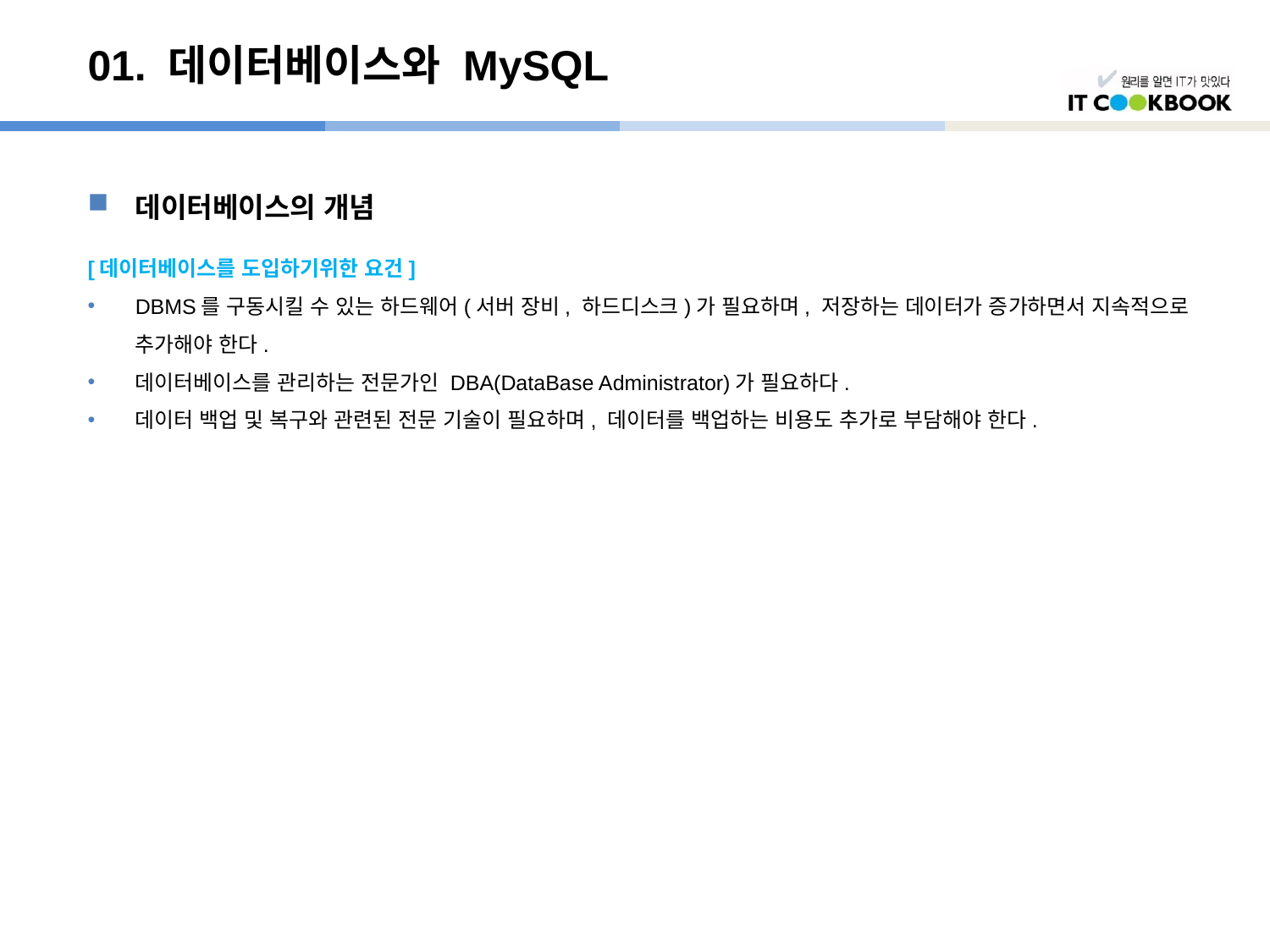

# 01. 데이터베이스와 MySQL
데이터베이스의 개념
[데이터베이스를 도입하기위한 요건]
DBMS를 구동시킬 수 있는 하드웨어(서버 장비, 하드디스크)가 필요하며, 저장하는 데이터가 증가하면서 지속적으로 추가해야 한다.
데이터베이스를 관리하는 전문가인 DBA(DataBase Administrator)가 필요하다.
데이터 백업 및 복구와 관련된 전문 기술이 필요하며, 데이터를 백업하는 비용도 추가로 부담해야 한다.